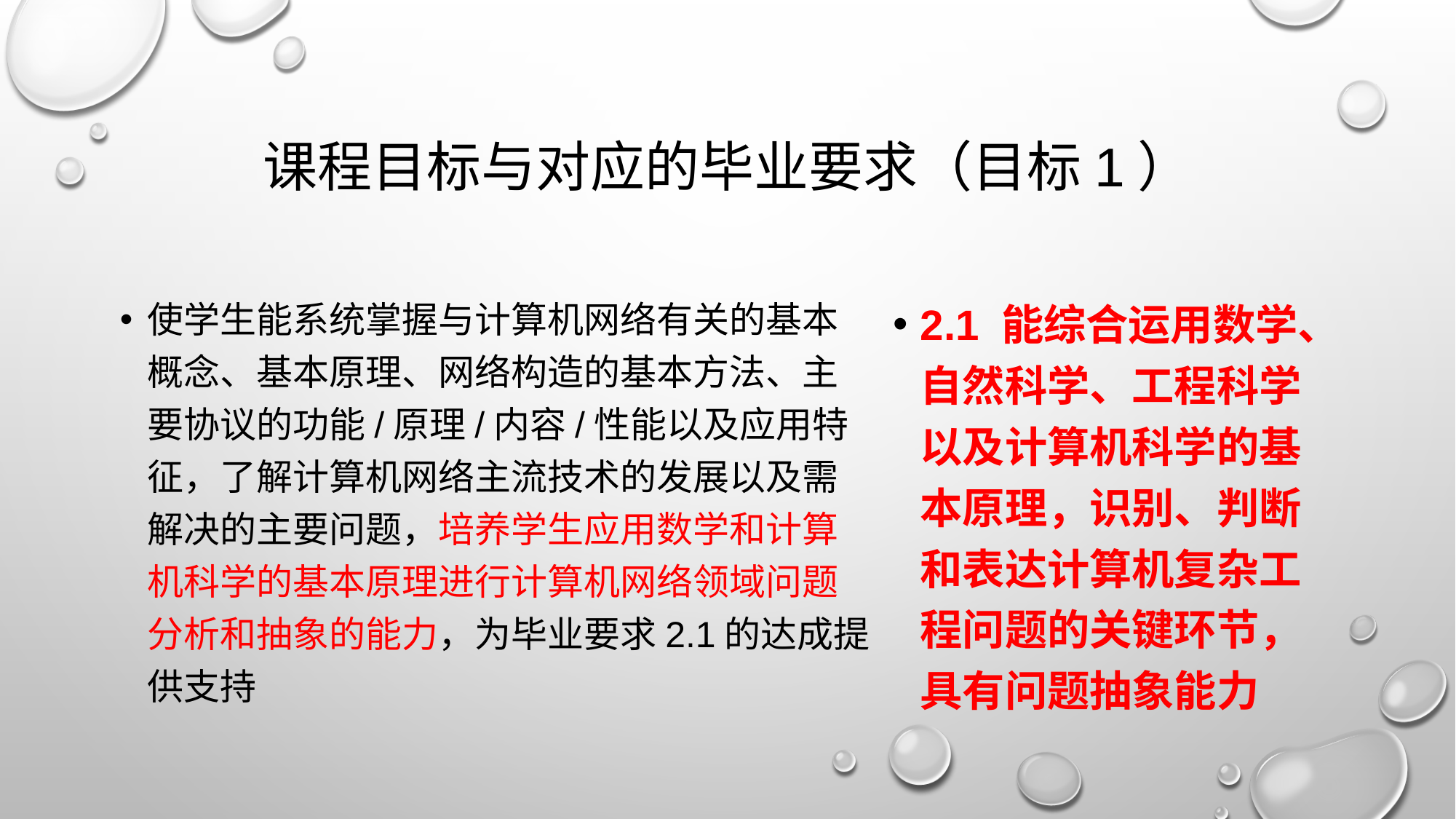

# 课程目标与对应的毕业要求（目标1）
使学生能系统掌握与计算机网络有关的基本概念、基本原理、网络构造的基本方法、主要协议的功能/原理/内容/性能以及应用特征，了解计算机网络主流技术的发展以及需解决的主要问题，培养学生应用数学和计算机科学的基本原理进行计算机网络领域问题分析和抽象的能力，为毕业要求2.1的达成提供支持
2.1 能综合运用数学、自然科学、工程科学以及计算机科学的基本原理，识别、判断和表达计算机复杂工程问题的关键环节，具有问题抽象能力